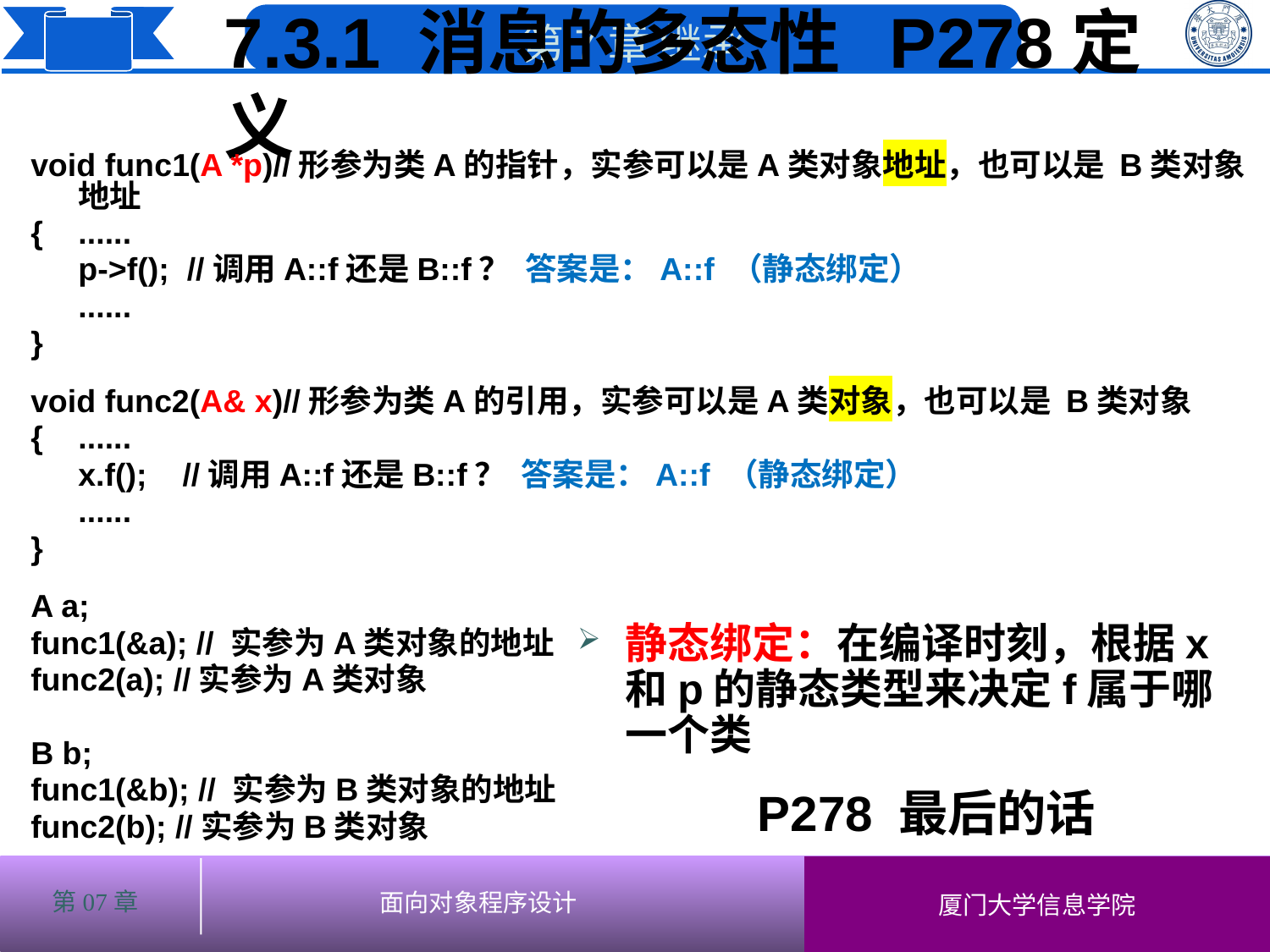

7.3.1 消息的多态性  P278定义
# void func1(A *p)//形参为类A的指针，实参可以是A类对象地址，也可以是 B类对象地址
{	......
	p->f();  //调用A::f还是B::f？  答案是：A::f （静态绑定）
	......
}
void func2(A& x)//形参为类A的引用，实参可以是A类对象，也可以是 B类对象
{	......
	x.f();    //调用A::f还是B::f？  答案是：A::f （静态绑定）
	......
}
A a;
func1(&a); // 实参为A类对象的地址
func2(a); //实参为A类对象

B b;
func1(&b); // 实参为B类对象的地址
func2(b); //实参为B类对象
静态绑定：在编译时刻，根据x和p的静态类型来决定f属于哪一个类
P278 最后的话
4